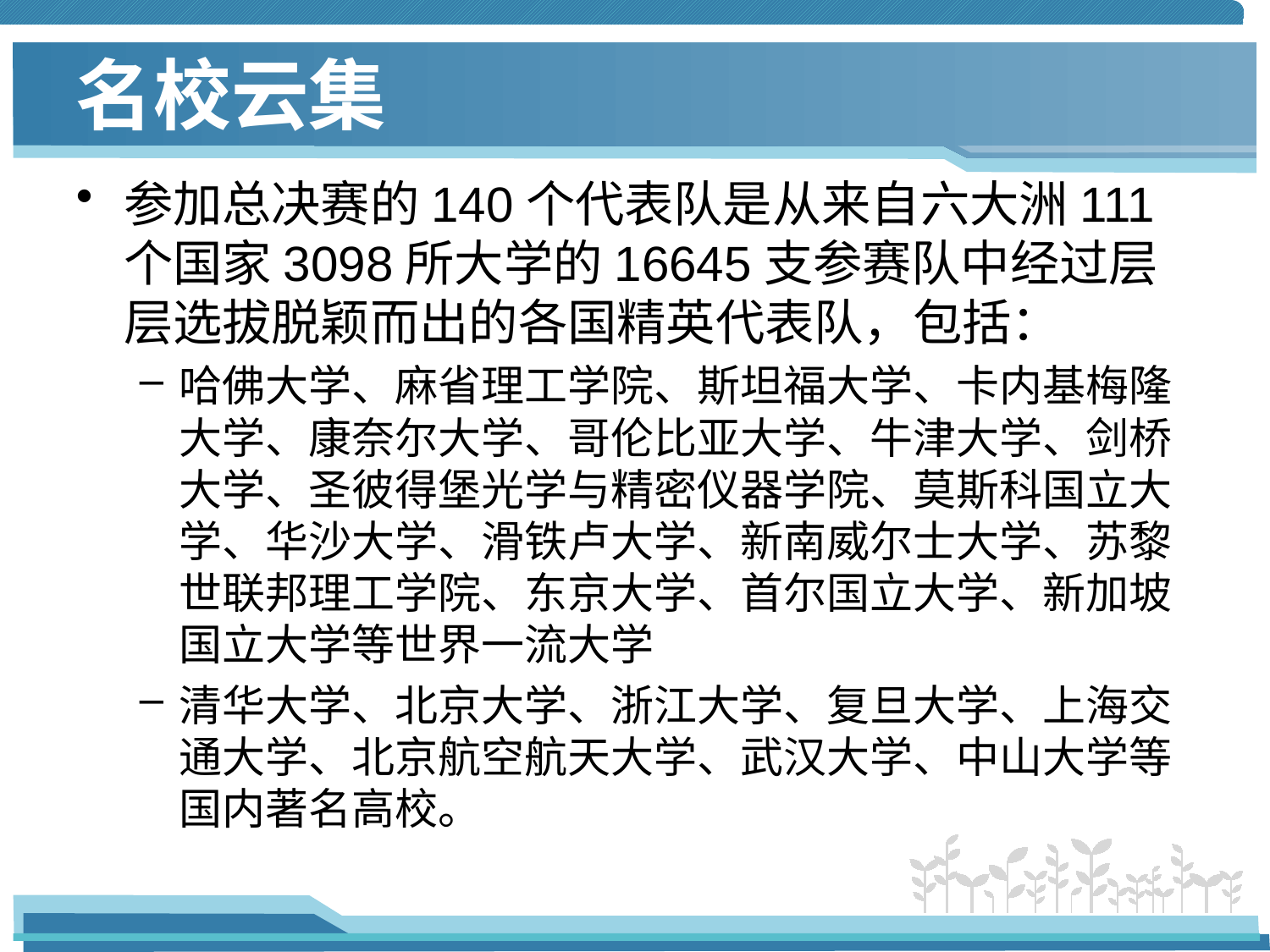

# 名校云集
参加总决赛的140个代表队是从来自六大洲111个国家3098所大学的16645支参赛队中经过层层选拔脱颖而出的各国精英代表队，包括：
哈佛大学、麻省理工学院、斯坦福大学、卡内基梅隆大学、康奈尔大学、哥伦比亚大学、牛津大学、剑桥大学、圣彼得堡光学与精密仪器学院、莫斯科国立大学、华沙大学、滑铁卢大学、新南威尔士大学、苏黎世联邦理工学院、东京大学、首尔国立大学、新加坡国立大学等世界一流大学
清华大学、北京大学、浙江大学、复旦大学、上海交通大学、北京航空航天大学、武汉大学、中山大学等国内著名高校。